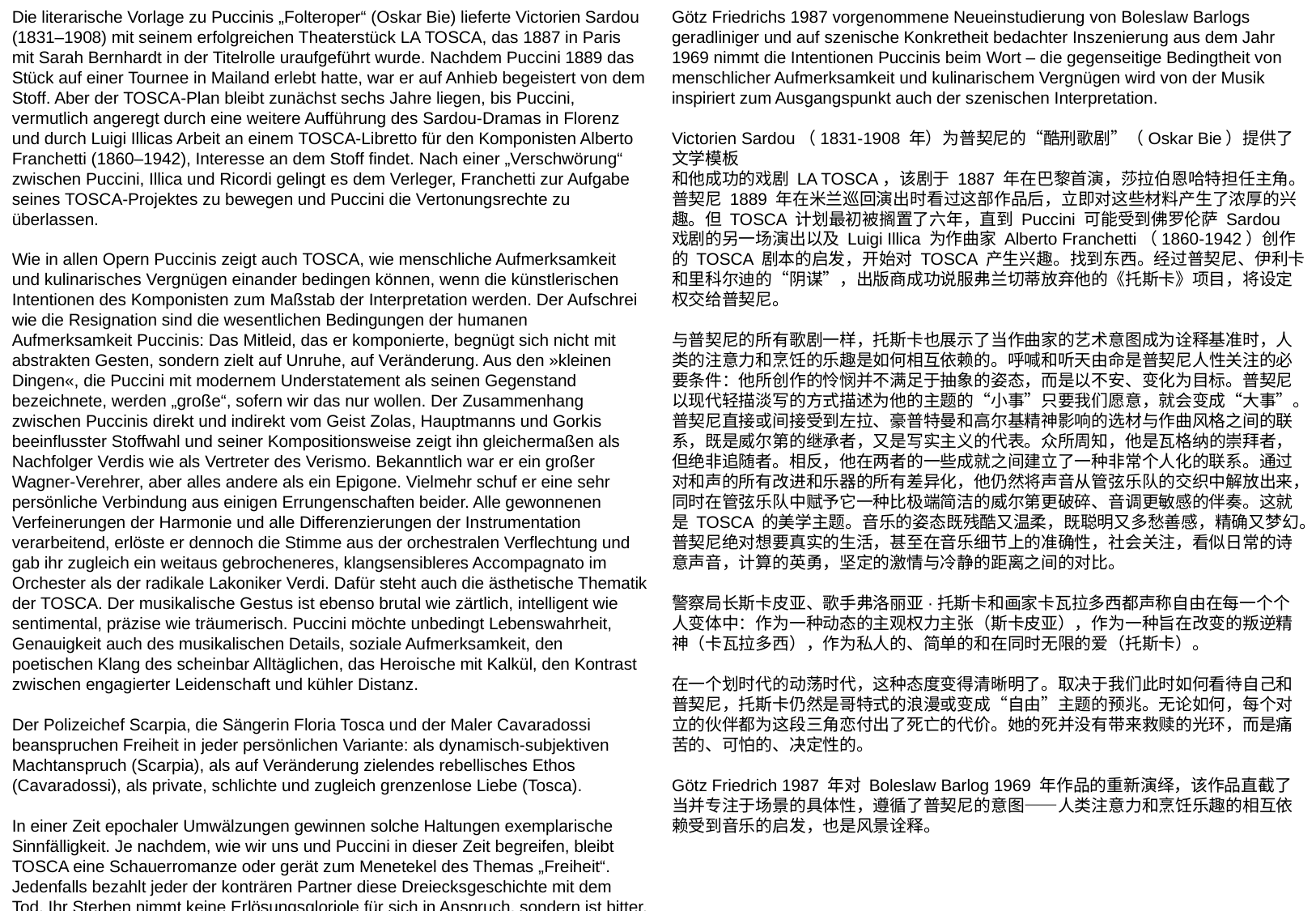

Die literarische Vorlage zu Puccinis „Folteroper“ (Oskar Bie) lieferte Victorien Sardou (1831–1908) mit seinem erfolgreichen Theaterstück LA TOSCA, das 1887 in Paris mit Sarah Bernhardt in der Titelrolle uraufgeführt wurde. Nachdem Puccini 1889 das Stück auf einer Tournee in Mailand erlebt hatte, war er auf Anhieb begeistert von dem Stoff. Aber der TOSCA-Plan bleibt zunächst sechs Jahre liegen, bis Puccini, vermutlich angeregt durch eine weitere Aufführung des Sardou-Dramas in Florenz und durch Luigi Illicas Arbeit an einem TOSCA-Libretto für den Komponisten Alberto Franchetti (1860–1942), Interesse an dem Stoff findet. Nach einer „Verschwörung“ zwischen Puccini, Illica und Ricordi gelingt es dem Verleger, Franchetti zur Aufgabe seines TOSCA-Projektes zu bewegen und Puccini die Vertonungsrechte zu überlassen.
Wie in allen Opern Puccinis zeigt auch TOSCA, wie menschliche Aufmerksamkeit und kulinarisches Vergnügen einander bedingen können, wenn die künstlerischen Intentionen des Komponisten zum Maßstab der Interpretation werden. Der Aufschrei wie die Resignation sind die wesentlichen Bedingungen der humanen Aufmerksamkeit Puccinis: Das Mitleid, das er komponierte, begnügt sich nicht mit abstrakten Gesten, sondern zielt auf Unruhe, auf Veränderung. Aus den »kleinen Dingen«, die Puccini mit modernem Understatement als seinen Gegenstand bezeichnete, werden „große“, sofern wir das nur wollen. Der Zusammenhang zwischen Puccinis direkt und indirekt vom Geist Zolas, Hauptmanns und Gorkis beeinflusster Stoffwahl und seiner Kompositionsweise zeigt ihn gleichermaßen als Nachfolger Verdis wie als Vertreter des Verismo. Bekanntlich war er ein großer Wagner-Verehrer, aber alles andere als ein Epigone. Vielmehr schuf er eine sehr persönliche Verbindung aus einigen Errungenschaften beider. Alle gewonnenen Verfeinerungen der Harmonie und alle Differenzierungen der Instrumentation verarbeitend, erlöste er dennoch die Stimme aus der orchestralen Verflechtung und gab ihr zugleich ein weitaus gebrocheneres, klangsensibleres Accompagnato im Orchester als der radikale Lakoniker Verdi. Dafür steht auch die ästhetische Thematik der TOSCA. Der musikalische Gestus ist ebenso brutal wie zärtlich, intelligent wie sentimental, präzise wie träumerisch. Puccini möchte unbedingt Lebenswahrheit, Genauigkeit auch des musikalischen Details, soziale Aufmerksamkeit, den poetischen Klang des scheinbar Alltäglichen, das Heroische mit Kalkül, den Kontrast zwischen engagierter Leidenschaft und kühler Distanz.
Der Polizeichef Scarpia, die Sängerin Floria Tosca und der Maler Cavaradossi beanspruchen Freiheit in jeder persönlichen Variante: als dynamisch-subjektiven Machtanspruch (Scarpia), als auf Veränderung zielendes rebellisches Ethos (Cavaradossi), als private, schlichte und zugleich grenzenlose Liebe (Tosca).
In einer Zeit epochaler Umwälzungen gewinnen solche Haltungen exemplarische Sinnfälligkeit. Je nachdem, wie wir uns und Puccini in dieser Zeit begreifen, bleibt TOSCA eine Schauerromanze oder gerät zum Menetekel des Themas „Freiheit“. Jedenfalls bezahlt jeder der konträren Partner diese Dreiecksgeschichte mit dem Tod. Ihr Sterben nimmt keine Erlösungsgloriole für sich in Anspruch, sondern ist bitter, entsetzlich, definitiv.
Götz Friedrichs 1987 vorgenommene Neueinstudierung von Boleslaw Barlogs geradliniger und auf szenische Konkretheit bedachter Inszenierung aus dem Jahr 1969 nimmt die Intentionen Puccinis beim Wort – die gegenseitige Bedingtheit von menschlicher Aufmerksamkeit und kulinarischem Vergnügen wird von der Musik inspiriert zum Ausgangspunkt auch der szenischen Interpretation.

Victorien Sardou（1831-1908 年）为普契尼的“酷刑歌剧”（Oskar Bie）提供了文学模板
和他成功的戏剧 LA TOSCA，该剧于 1887 年在巴黎首演，莎拉伯恩哈特担任主角。普契尼 1889 年在米兰巡回演出时看过这部作品后，立即对这些材料产生了浓厚的兴趣。但 TOSCA 计划最初被搁置了六年，直到 Puccini 可能受到佛罗伦萨 Sardou 戏剧的另一场演出以及 Luigi Illica 为作曲家 Alberto Franchetti（1860-1942）创作的 TOSCA 剧本的启发，开始对 TOSCA 产生兴趣。找到东西。经过普契尼、伊利卡和里科尔迪的“阴谋”，出版商成功说服弗兰切蒂放弃他的《托斯卡》项目，将设定权交给普契尼。
与普契尼的所有歌剧一样，托斯卡也展示了当作曲家的艺术意图成为诠释基准时，人类的注意力和烹饪的乐趣是如何相互依赖的。呼喊和听天由命是普契尼人性关注的必要条件：他所创作的怜悯并不满足于抽象的姿态，而是以不安、变化为目标。普契尼以现代轻描淡写的方式描述为他的主题的“小事”只要我们愿意，就会变成“大事”。普契尼直接或间接受到左拉、豪普特曼和高尔基精神影响的选材与作曲风格之间的联系，既是威尔第的继承者，又是写实主义的代表。众所周知，他是瓦格纳的崇拜者，但绝非追随者。相反，他在两者的一些成就之间建立了一种非常个人化的联系。通过对和声的所有改进和乐器的所有差异化，他仍然将声音从管弦乐队的交织中解放出来，同时在管弦乐队中赋予它一种比极端简洁的威尔第更破碎、音调更敏感的伴奏。这就是 TOSCA 的美学主题。音乐的姿态既残酷又温柔，既聪明又多愁善感，精确又梦幻。普契尼绝对想要真实的生活，甚至在音乐细节上的准确性，社会关注，看似日常的诗意声音，计算的英勇，坚定的激情与冷静的距离之间的对比。
警察局长斯卡皮亚、歌手弗洛丽亚·托斯卡和画家卡瓦拉多西都声称自由在每一个个人变体中：作为一种动态的主观权力主张（斯卡皮亚），作为一种旨在改变的叛逆精神（卡瓦拉多西），作为私人的、简单的和在同时无限的爱（托斯卡）。
在一个划时代的动荡时代，这种态度变得清晰明了。取决于我们此时如何看待自己和普契尼，托斯卡仍然是哥特式的浪漫或变成“自由”主题的预兆。无论如何，每个对立的伙伴都为这段三角恋付出了死亡的代价。她的死并没有带来救赎的光环，而是痛苦的、可怕的、决定性的。
Götz Friedrich 1987 年对 Boleslaw Barlog 1969 年作品的重新演绎，该作品直截了当并专注于场景的具体性，遵循了普契尼的意图——人类注意力和烹饪乐趣的相互依赖受到音乐的启发，也是风景诠释。